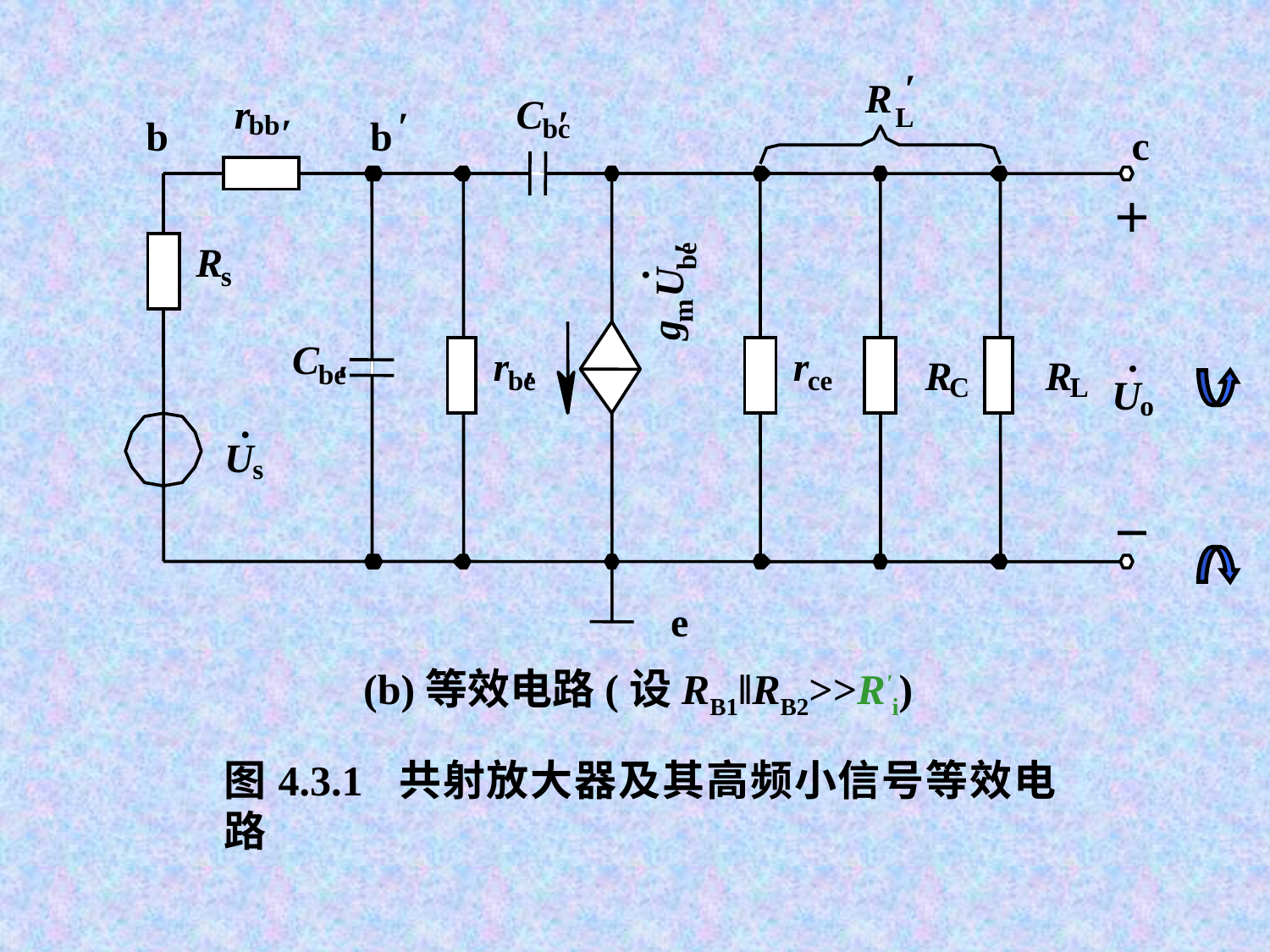

′
R
r
C
′
L
′
bb
′
b
b
bc
c

＋
′

R
be
.
U
s
m
g

.
C

r
r
R
R
′
be

′
be
ce

C
L
U

o
.

U
s
－

e

(b)等效电路(设RB1‖RB2>>R'i)
图4.3.1  共射放大器及其高频小信号等效电路
37